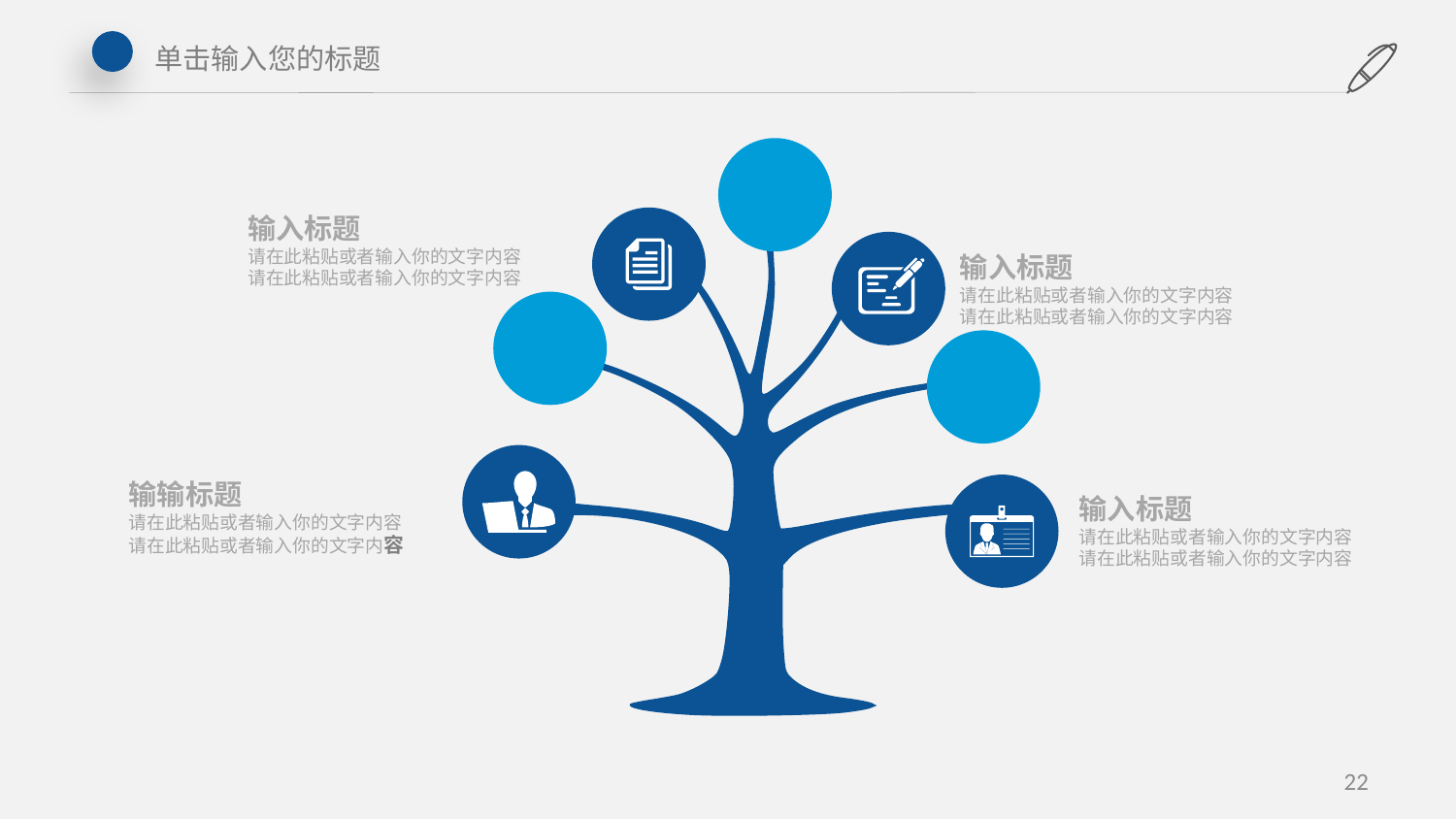

输入标题
请在此粘贴或者输入你的文字内容
请在此粘贴或者输入你的文字内容

输入标题
请在此粘贴或者输入你的文字内容
请在此粘贴或者输入你的文字内容

输输标题
请在此粘贴或者输入你的文字内容
请在此粘贴或者输入你的文字内容

输入标题
请在此粘贴或者输入你的文字内容
请在此粘贴或者输入你的文字内容
22